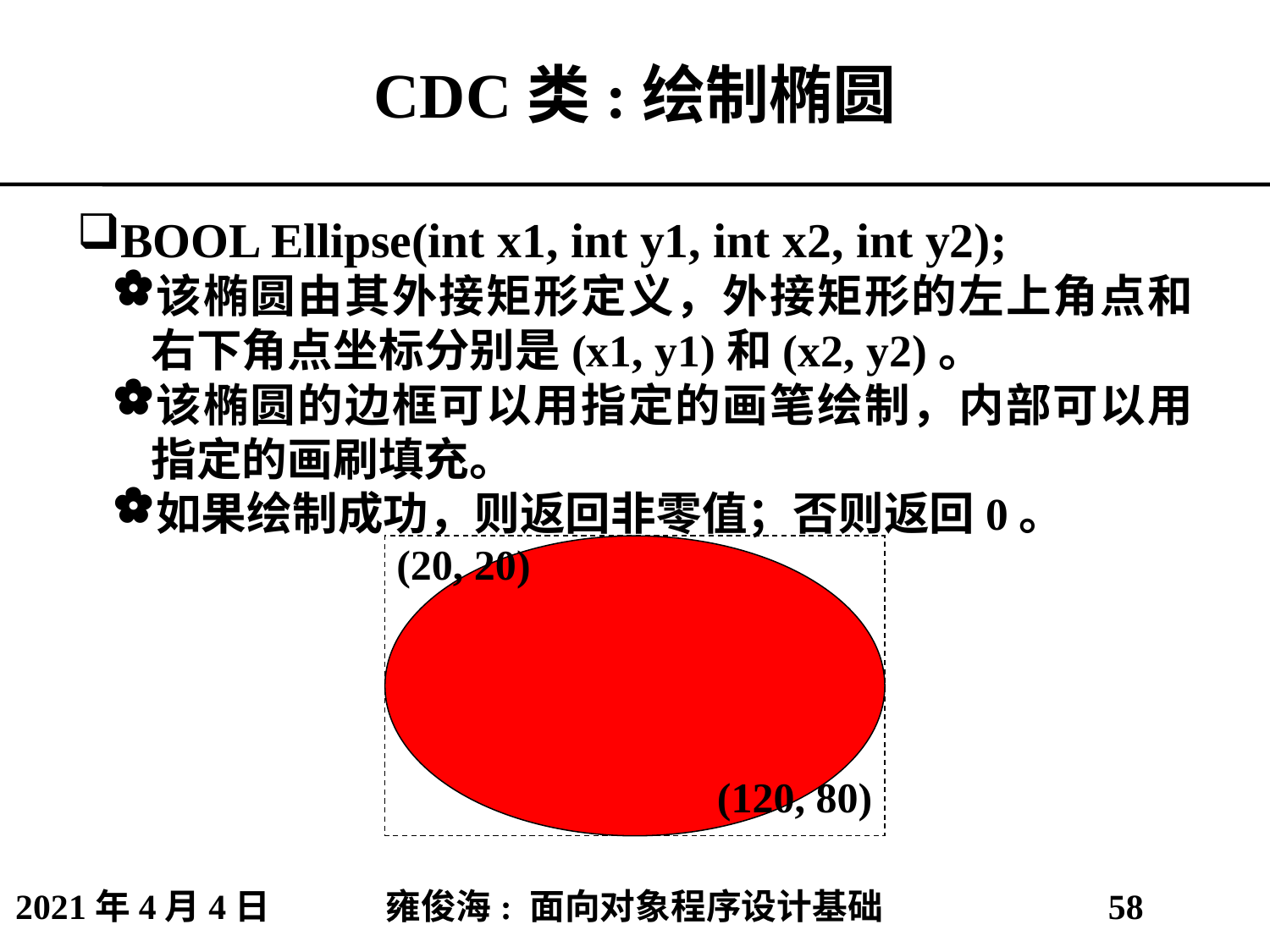

# CDC类:绘制椭圆

BOOL Ellipse(int x1, int y1, int x2, int y2);
该椭圆由其外接矩形定义，外接矩形的左上角点和右下角点坐标分别是(x1, y1)和(x2, y2)。
该椭圆的边框可以用指定的画笔绘制，内部可以用指定的画刷填充。
如果绘制成功，则返回非零值；否则返回0。

(20, 20)
(120, 80)
2021年4月4日
雍俊海: 面向对象程序设计基础
58